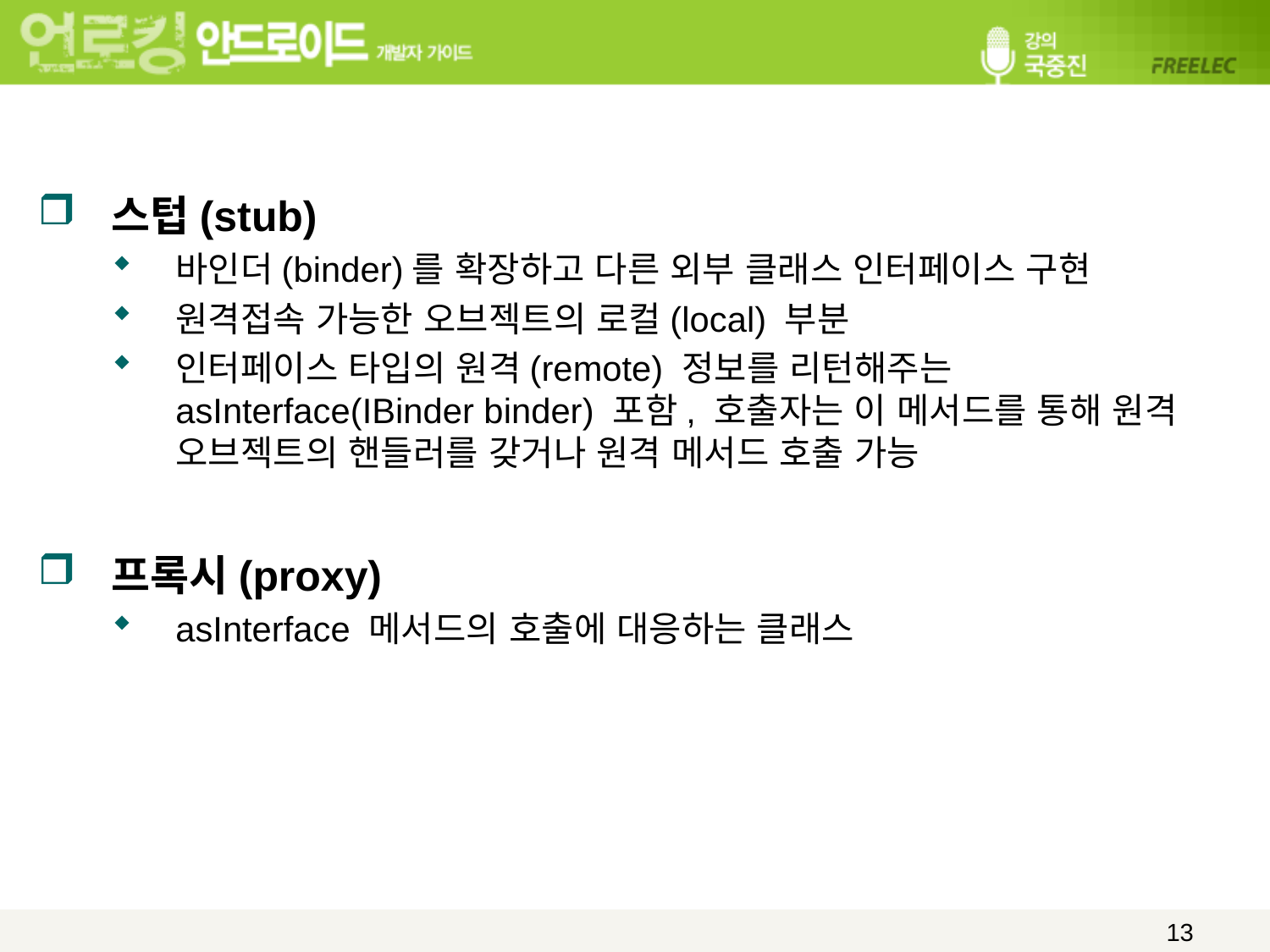

#
스텁(stub)
바인더(binder)를 확장하고 다른 외부 클래스 인터페이스 구현
원격접속 가능한 오브젝트의 로컬(local) 부분
인터페이스 타입의 원격(remote) 정보를 리턴해주는 asInterface(IBinder binder) 포함, 호출자는 이 메서드를 통해 원격 오브젝트의 핸들러를 갖거나 원격 메서드 호출 가능

프록시(proxy)
asInterface 메서드의 호출에 대응하는 클래스
13